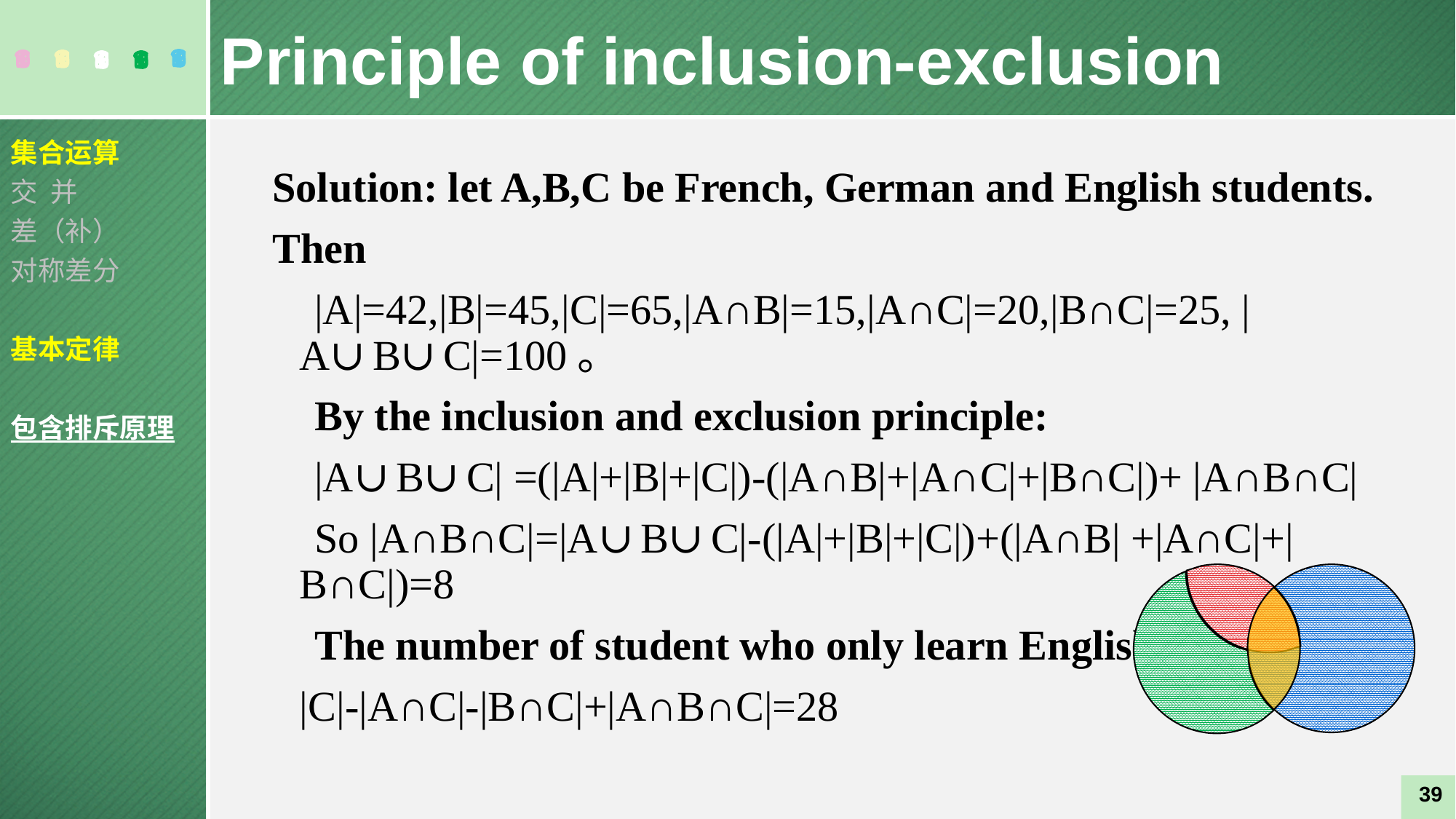

Principle of inclusion-exclusion

集合运算
交  并
差（补）
对称差分

基本定律

包含排斥原理

Solution: let A,B,C be French, German and English students.
Then
    |A|=42,|B|=45,|C|=65,|A∩B|=15,|A∩C|=20,|B∩C|=25, |A∪B∪C|=100。
    By the inclusion and exclusion principle:
    |A∪B∪C| =(|A|+|B|+|C|)-(|A∩B|+|A∩C|+|B∩C|)+ |A∩B∩C|
    So |A∩B∩C|=|A∪B∪C|-(|A|+|B|+|C|)+(|A∩B| +|A∩C|+|B∩C|)=8
    The number of student who only learn English:
	|C|-|A∩C|-|B∩C|+|A∩B∩C|=28

39